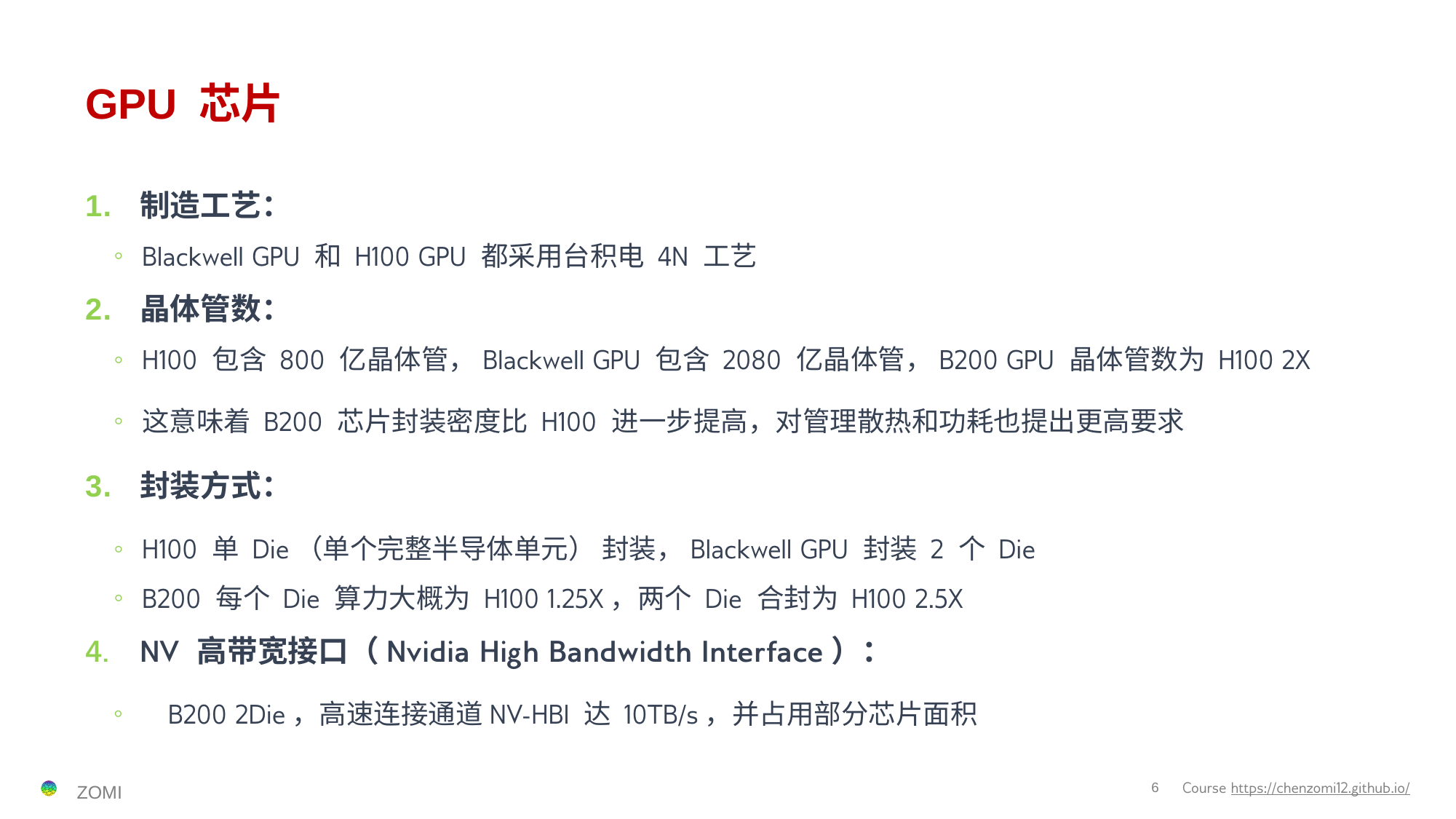

# GPU 芯片
制造工艺：
Blackwell GPU 和 H100 GPU 都采用台积电 4N 工艺
晶体管数：
H100 包含 800 亿晶体管，Blackwell GPU 包含 2080 亿晶体管，B200 GPU 晶体管数为 H100 2X
这意味着 B200 芯片封装密度比 H100 进一步提高，对管理散热和功耗也提出更高要求
封装方式：
H100 单 Die（单个完整半导体单元） 封装，Blackwell GPU 封装 2 个 Die
B200 每个 Die 算力大概为 H100 1.25X，两个 Die 合封为 H100 2.5X
NV 高带宽接口（Nvidia High Bandwidth Interface）：
B200 2Die，高速连接通道NV-HBI 达 10TB/s，并占用部分芯片面积